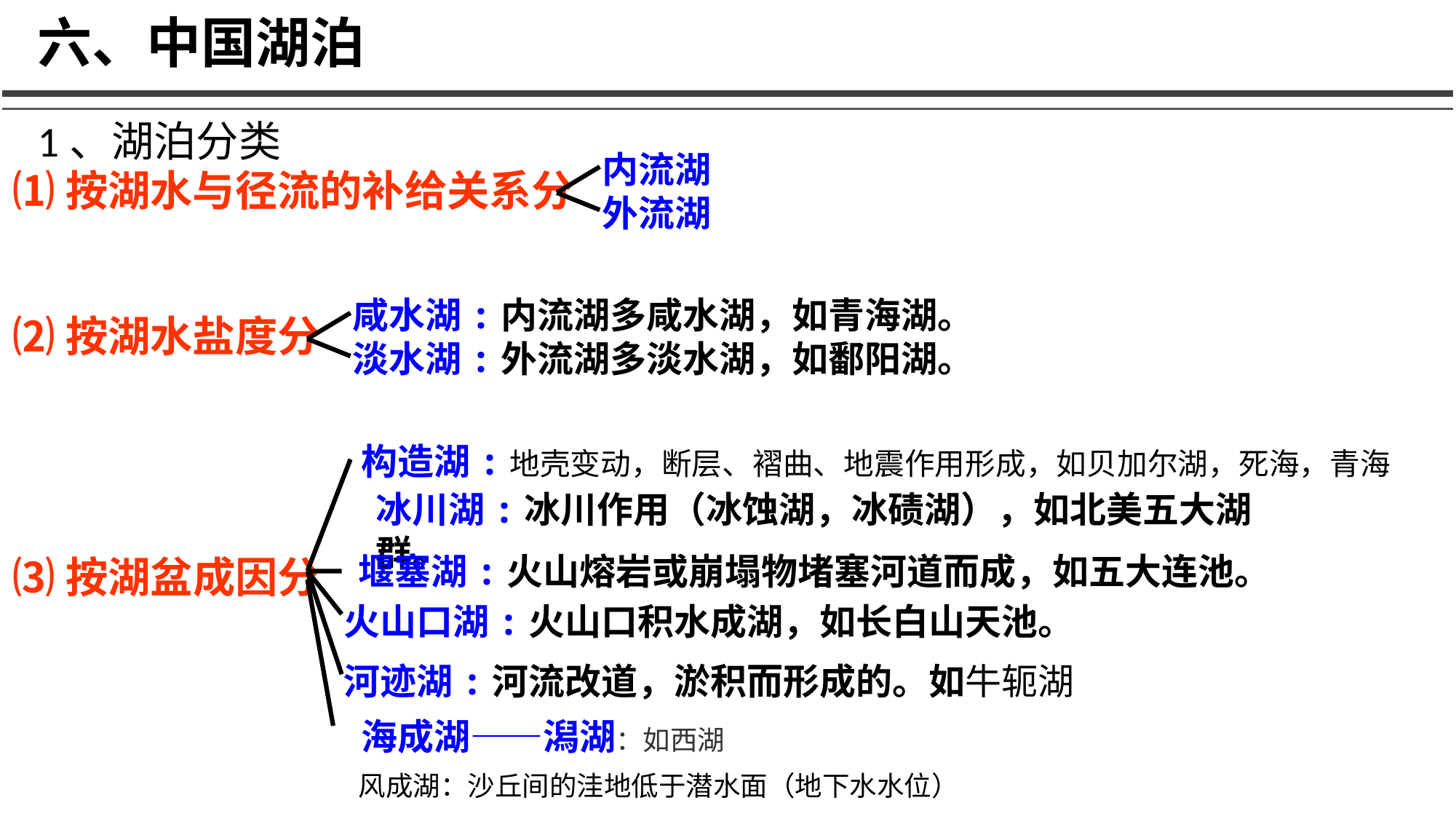

六、中国湖泊
1、湖泊分类
内流湖
外流湖
⑴按湖水与径流的补给关系分

咸水湖:内流湖多咸水湖，如青海湖。
淡水湖:外流湖多淡水湖，如鄱阳湖。
⑵按湖水盐度分

构造湖:地壳变动，断层、褶曲、地震作用形成，如贝加尔湖，死海，青海

冰川湖:冰川作用（冰蚀湖，冰碛湖），如北美五大湖群。
堰塞湖:火山熔岩或崩塌物堵塞河道而成，如五大连池。
⑶按湖盆成因分
火山口湖:火山口积水成湖，如长白山天池。
河迹湖:河流改道，淤积而形成的。如牛轭湖
海成湖——潟湖：如西湖
风成湖：沙丘间的洼地低于潜水面（地下水水位）